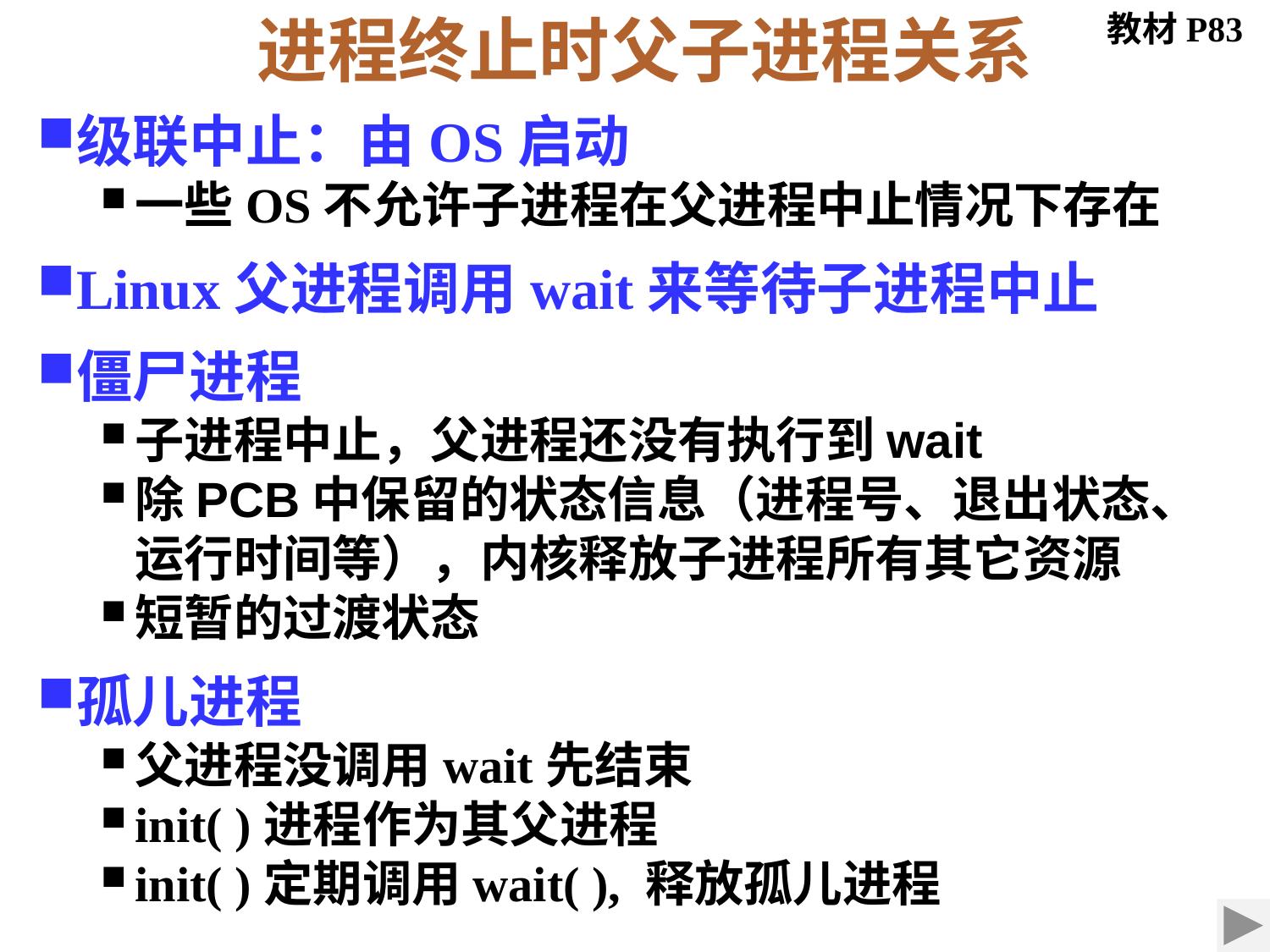

进程终止时父子进程关系
教材P83
级联中止：由OS启动
一些OS不允许子进程在父进程中止情况下存在
Linux父进程调用wait来等待子进程中止
僵尸进程
子进程中止，父进程还没有执行到wait
除PCB中保留的状态信息（进程号、退出状态、运行时间等），内核释放子进程所有其它资源
短暂的过渡状态
孤儿进程
父进程没调用wait先结束
init( )进程作为其父进程
init( )定期调用wait( ), 释放孤儿进程